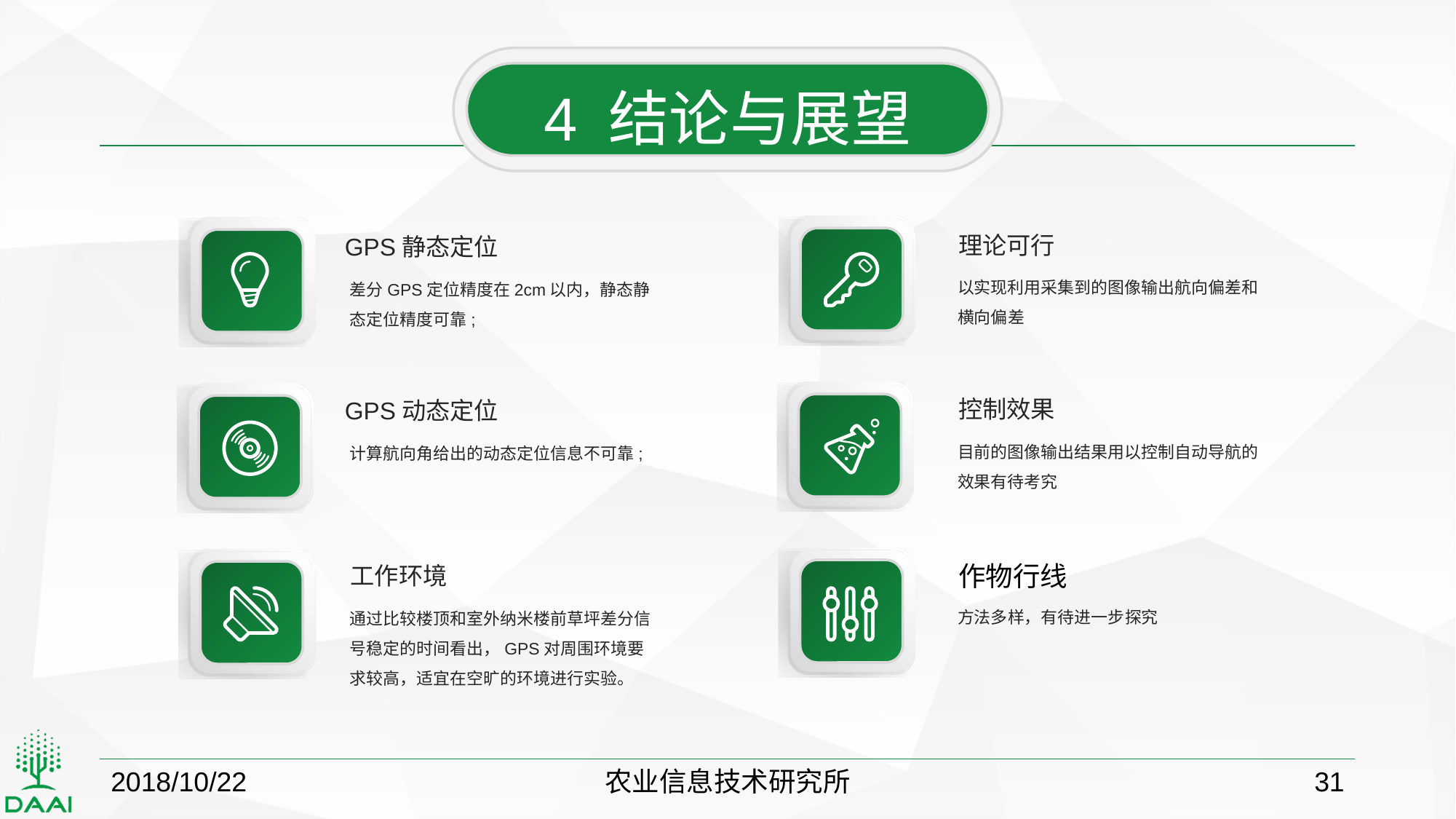

4 结论与展望

理论可行
GPS静态定位
以实现利用采集到的图像输出航向偏差和横向偏差
差分GPS定位精度在2cm以内，静态静态定位精度可靠;

控制效果
GPS动态定位
目前的图像输出结果用以控制自动导航的效果有待考究
计算航向角给出的动态定位信息不可靠;

作物行线
工作环境
方法多样，有待进一步探究
通过比较楼顶和室外纳米楼前草坪差分信号稳定的时间看出，GPS对周围环境要求较高，适宜在空旷的环境进行实验。
2018/10/22
农业信息技术研究所
31